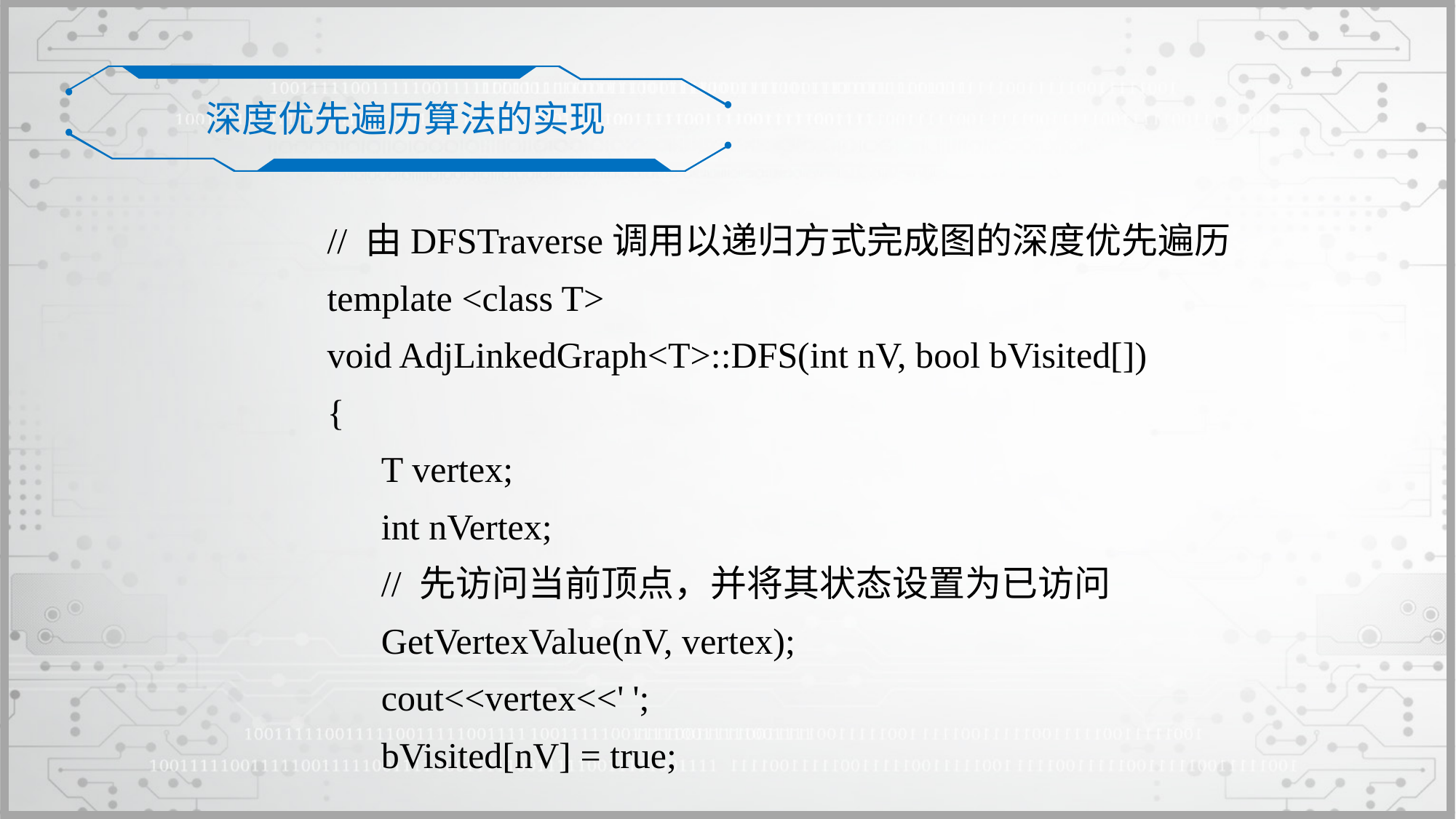

深度优先遍历算法的实现
// 由DFSTraverse调用以递归方式完成图的深度优先遍历
template <class T>
void AdjLinkedGraph<T>::DFS(int nV, bool bVisited[])
{
	T vertex;
	int nVertex;
	// 先访问当前顶点，并将其状态设置为已访问
	GetVertexValue(nV, vertex);
	cout<<vertex<<' ';
	bVisited[nV] = true;